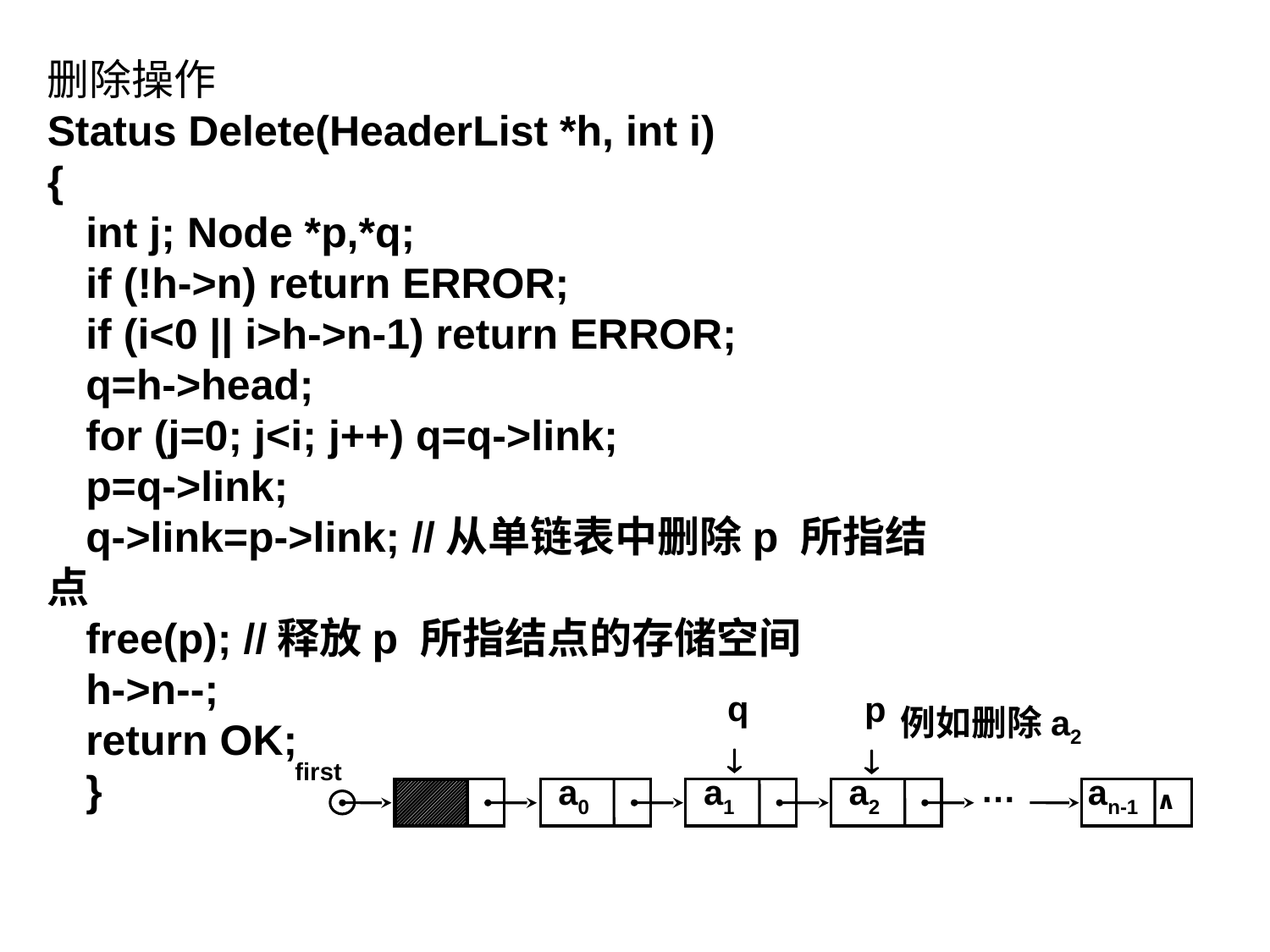

删除操作
Status Delete(HeaderList *h, int i)
{
int j; Node *p,*q;
if (!h->n) return ERROR;
if (i<0 || i>h->n-1) return ERROR;
q=h->head;
for (j=0; j<i; j++) q=q->link;
p=q->link;
q->link=p->link; //从单链表中删除p 所指结点
free(p); //释放p 所指结点的存储空间
h->n--;
return OK;
}
q
↓
p
↓
例如删除a2
first
…
a0
a1
a2
an-1

∧